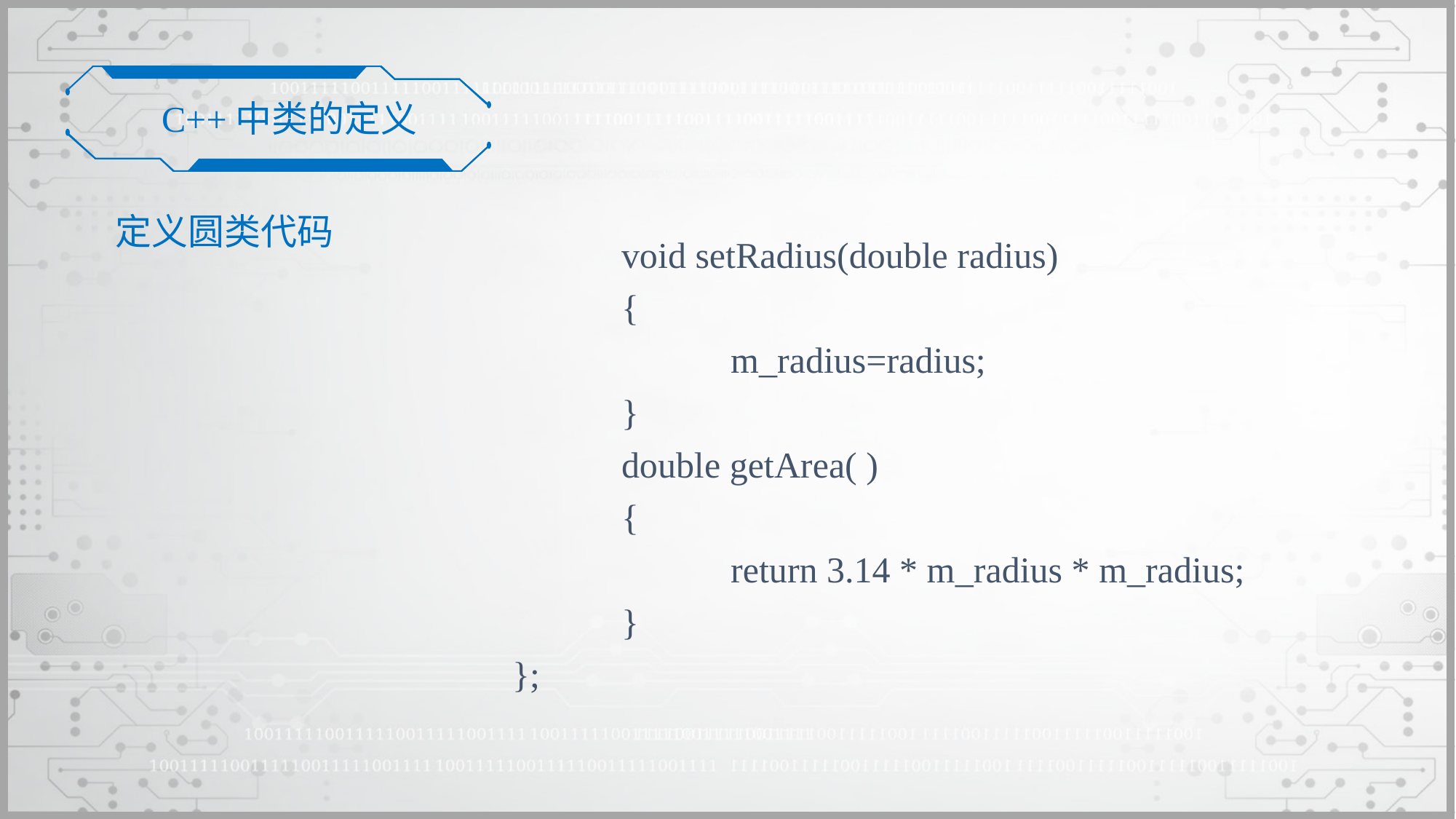

C++中类的定义
定义圆类代码
	void setRadius(double radius)
	{
      		m_radius=radius;
	}
	double getArea( )
	{
       		return 3.14 * m_radius * m_radius;
	}
};